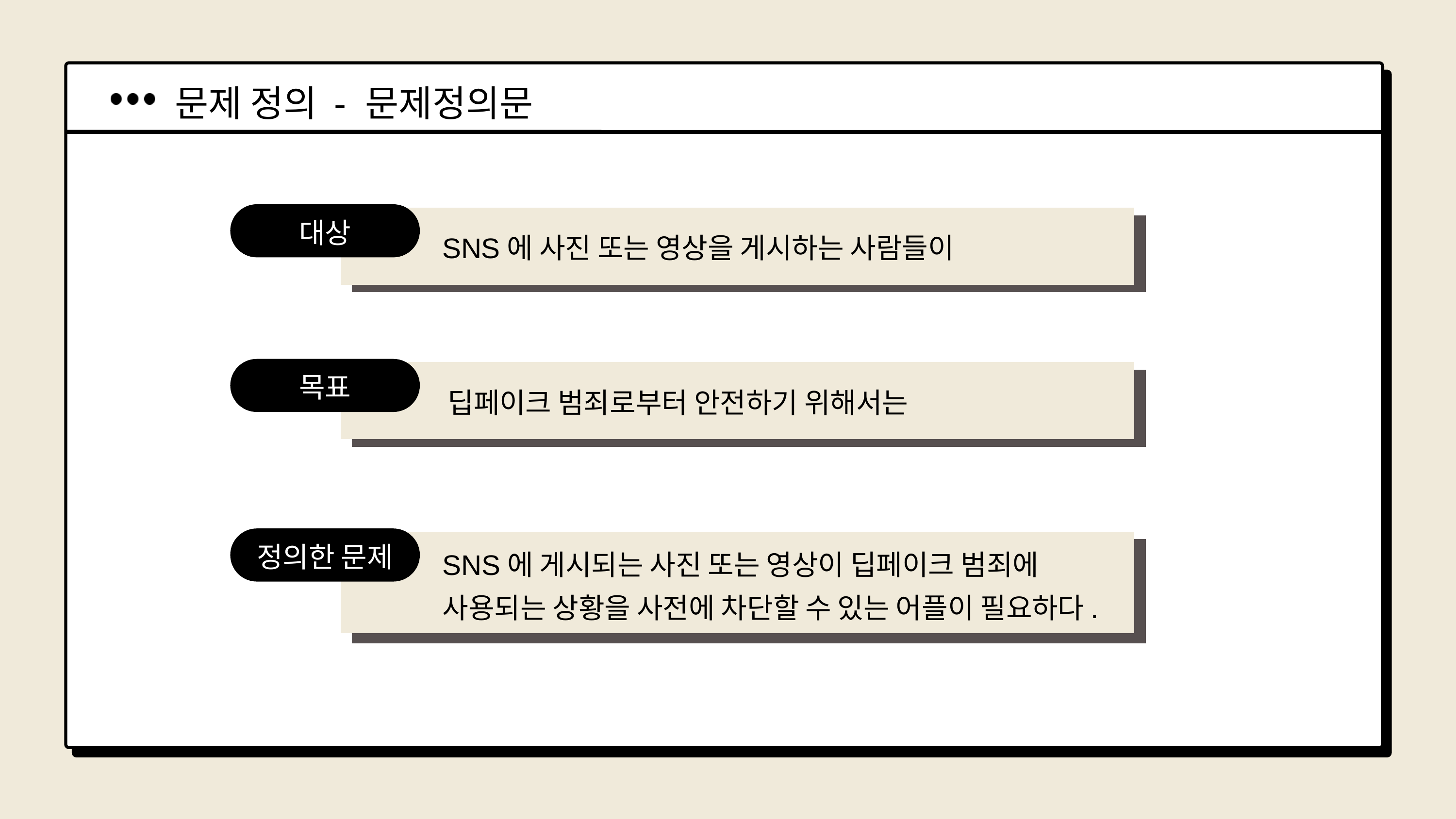

문제 정의 - 문제정의문

대상

SNS에 사진 또는 영상을 게시하는 사람들이

목표

딥페이크 범죄로부터 안전하기 위해서는

정의한 문제

SNS에 게시되는 사진 또는 영상이 딥페이크 범죄에
사용되는 상황을 사전에 차단할 수 있는 어플이 필요하다.